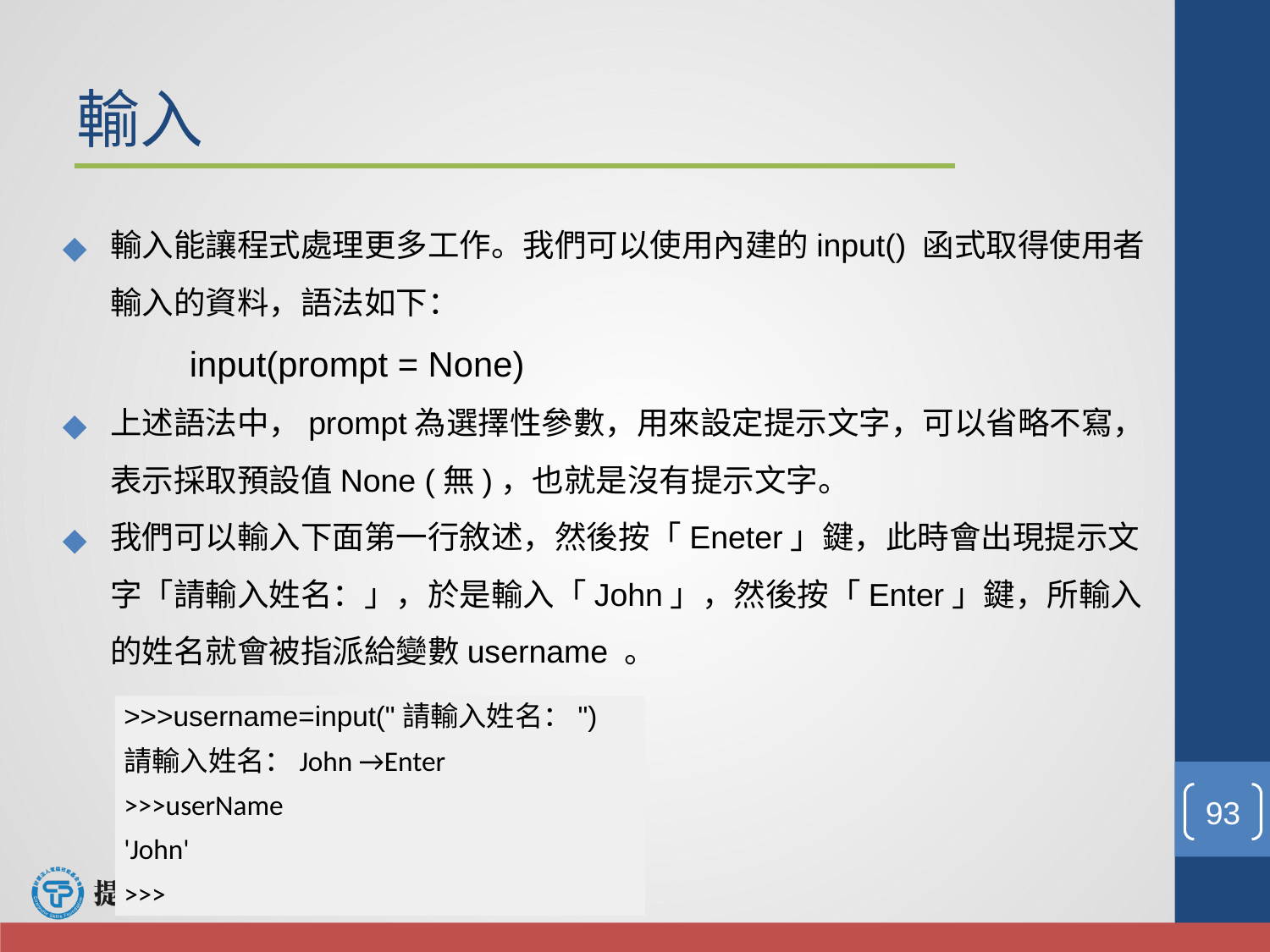

# 輸入
輸入能讓程式處理更多工作。我們可以使用內建的input() 函式取得使用者輸入的資料，語法如下：
	input(prompt = None)
上述語法中，prompt為選擇性參數，用來設定提示文字，可以省略不寫，表示採取預設值None (無)，也就是沒有提示文字。
我們可以輸入下面第一行敘述，然後按「Eneter」鍵，此時會出現提示文字「請輸入姓名：」，於是輸入「John」，然後按「Enter」鍵，所輸入的姓名就會被指派給變數username 。

>>>username=input("請輸入姓名：")
請輸入姓名：John →Enter
>>>userName
'John'
>>>
93